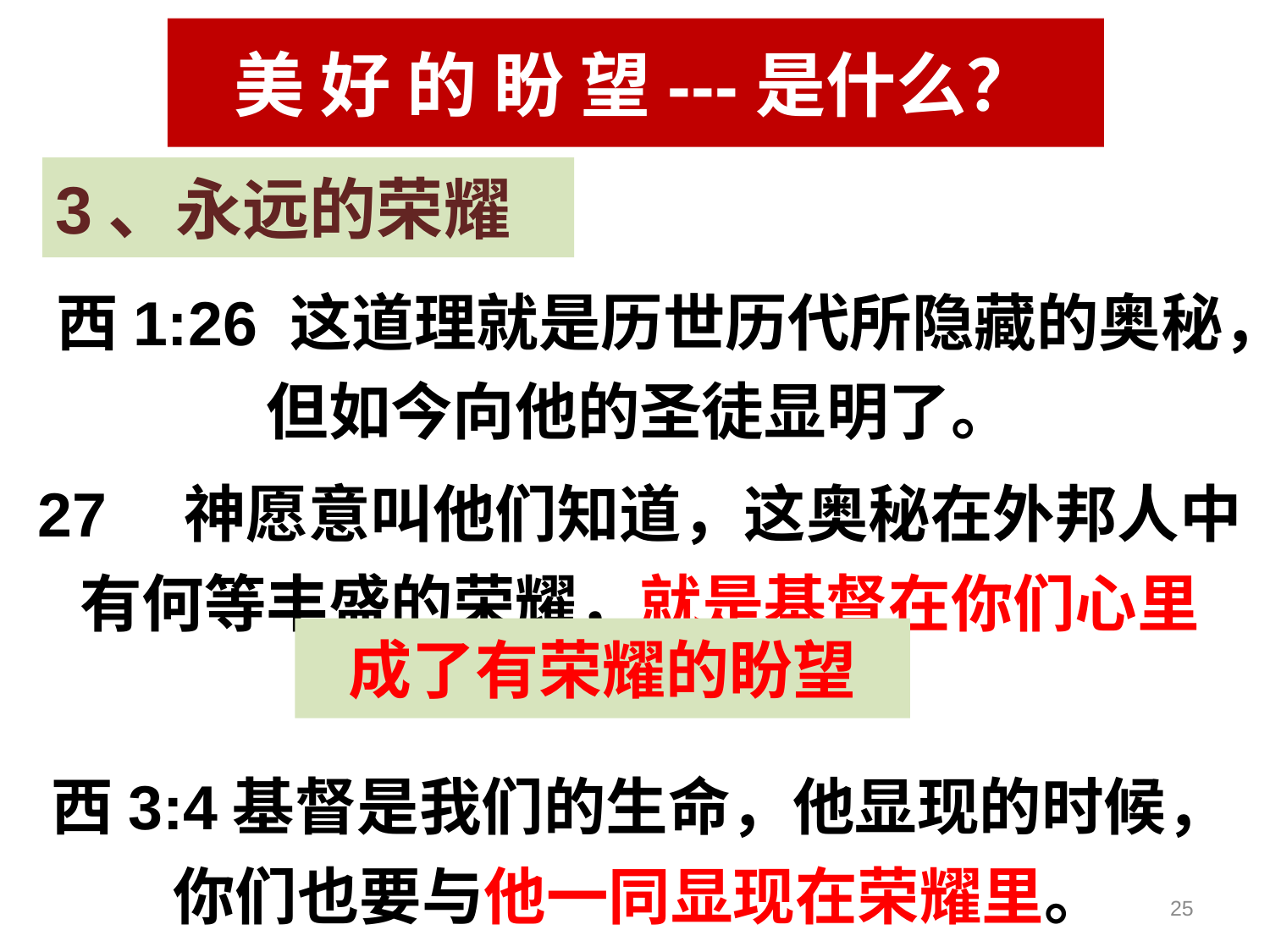

#
美 好 的 盼 望---是什么？
3、永远的荣耀

西1:26 这道理就是历世历代所隐藏的奥秘，但如今向他的圣徒显明了。
27　神愿意叫他们知道，这奥秘在外邦人中有何等丰盛的荣耀，就是基督在你们心里

西3:4基督是我们的生命，他显现的时候，你们也要与他一同显现在荣耀里。

成了有荣耀的盼望
25